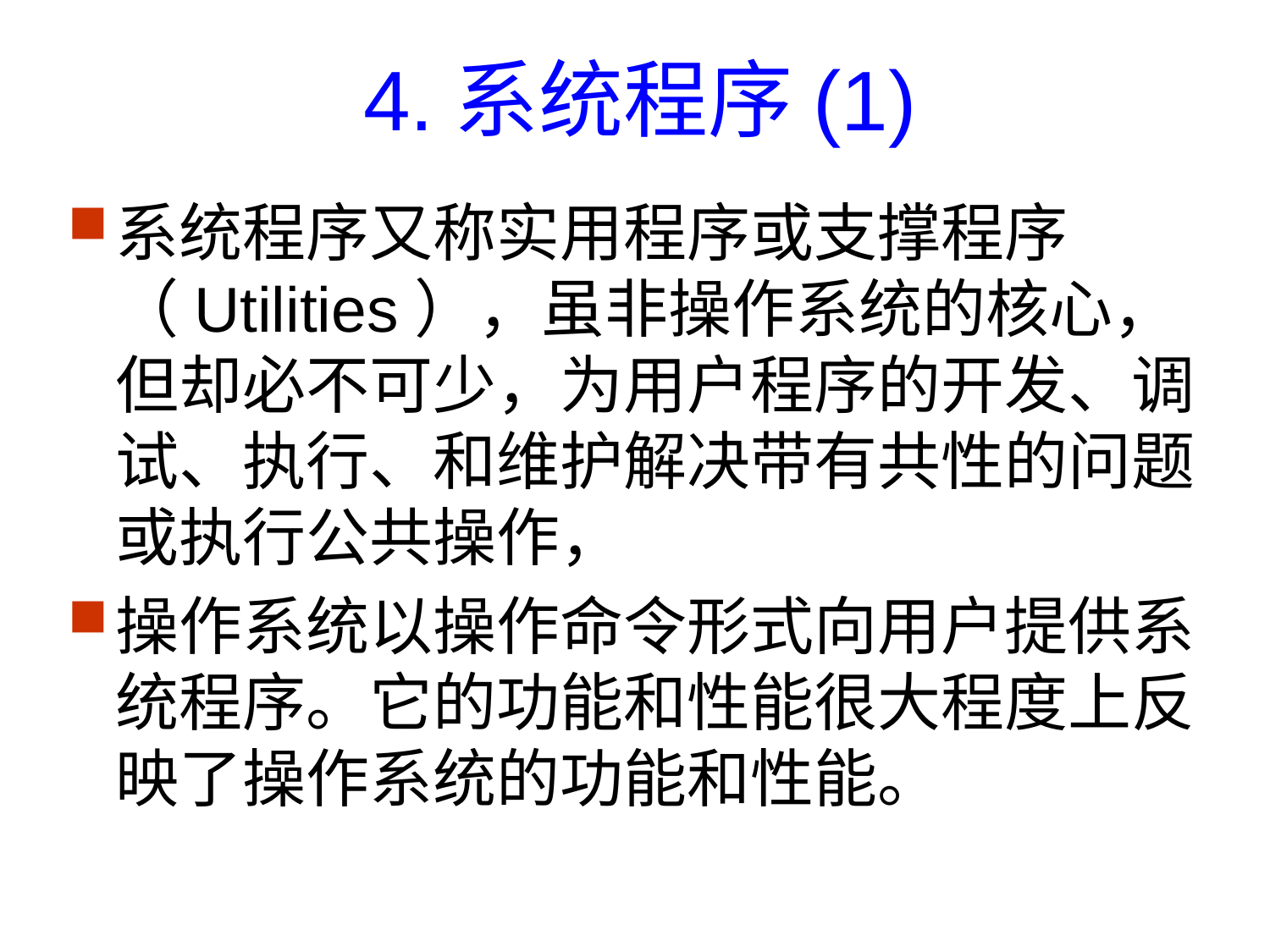

# 4.系统程序(1)
系统程序又称实用程序或支撑程序（Utilities），虽非操作系统的核心，但却必不可少，为用户程序的开发、调试、执行、和维护解决带有共性的问题或执行公共操作，
操作系统以操作命令形式向用户提供系统程序。它的功能和性能很大程度上反映了操作系统的功能和性能。